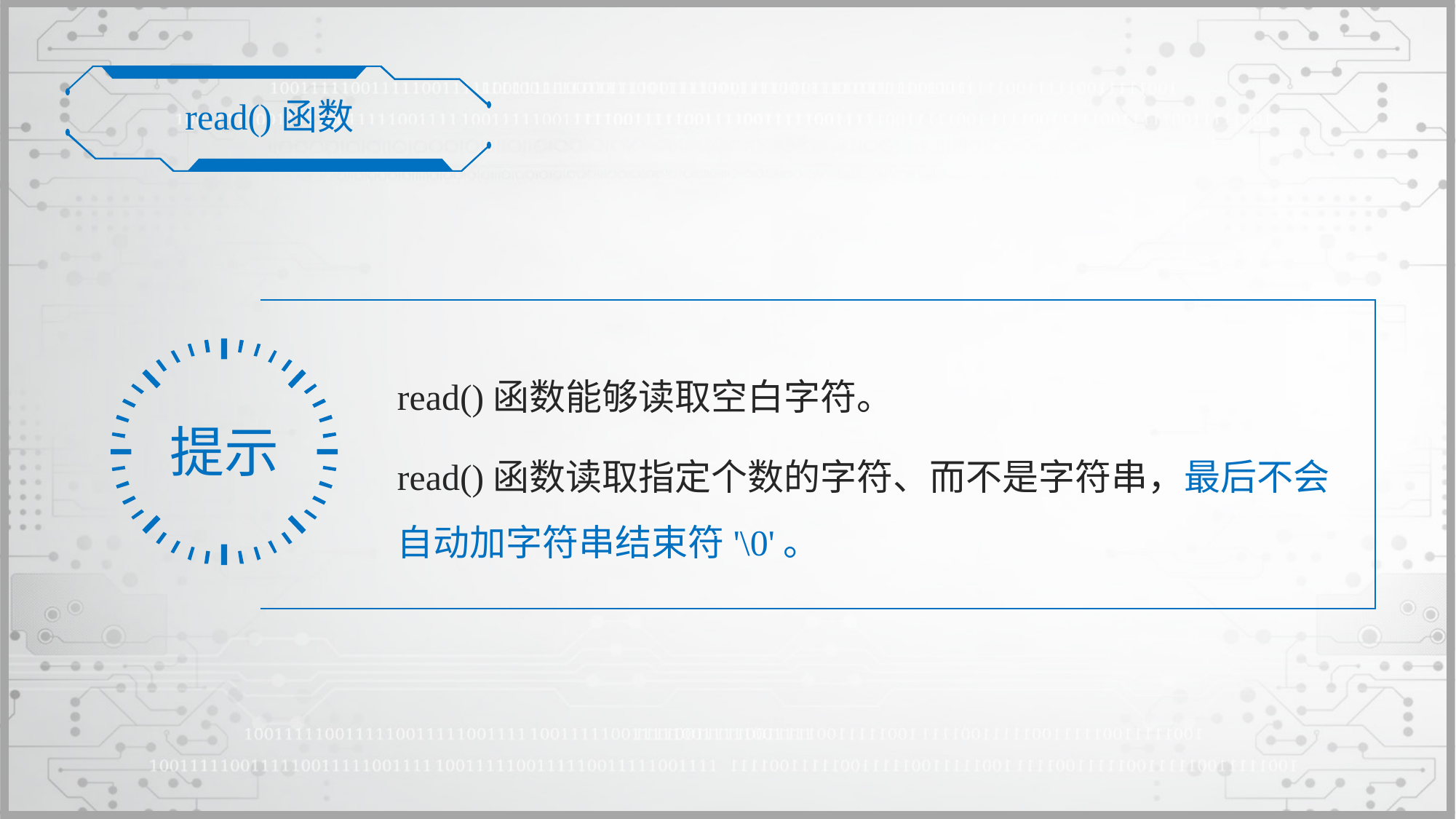

read()函数

read()函数能够读取空白字符。
read()函数读取指定个数的字符、而不是字符串，最后不会自动加字符串结束符'\0'。

提示